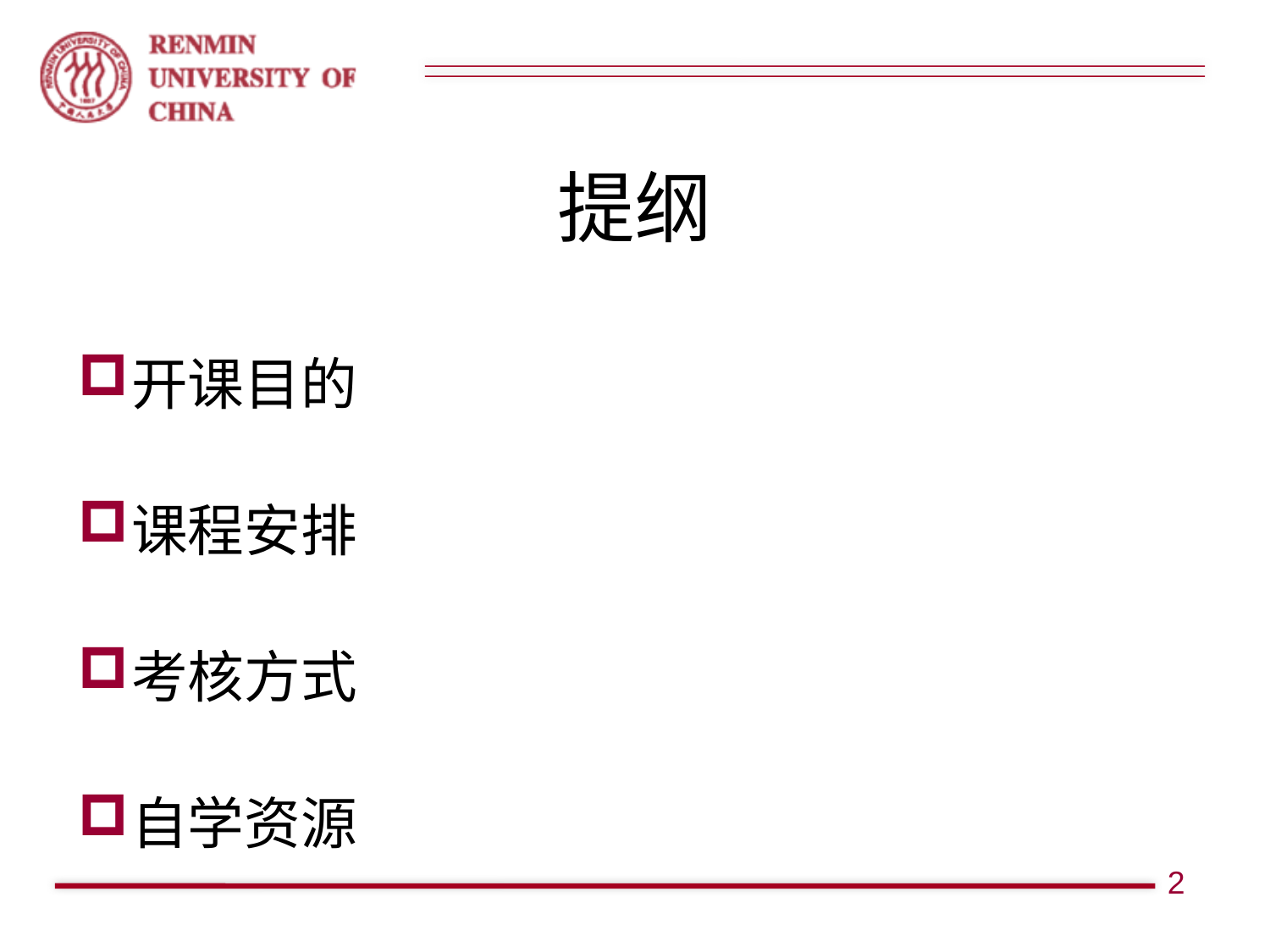

# 提纲
开课目的
课程安排
考核方式
自学资源

2